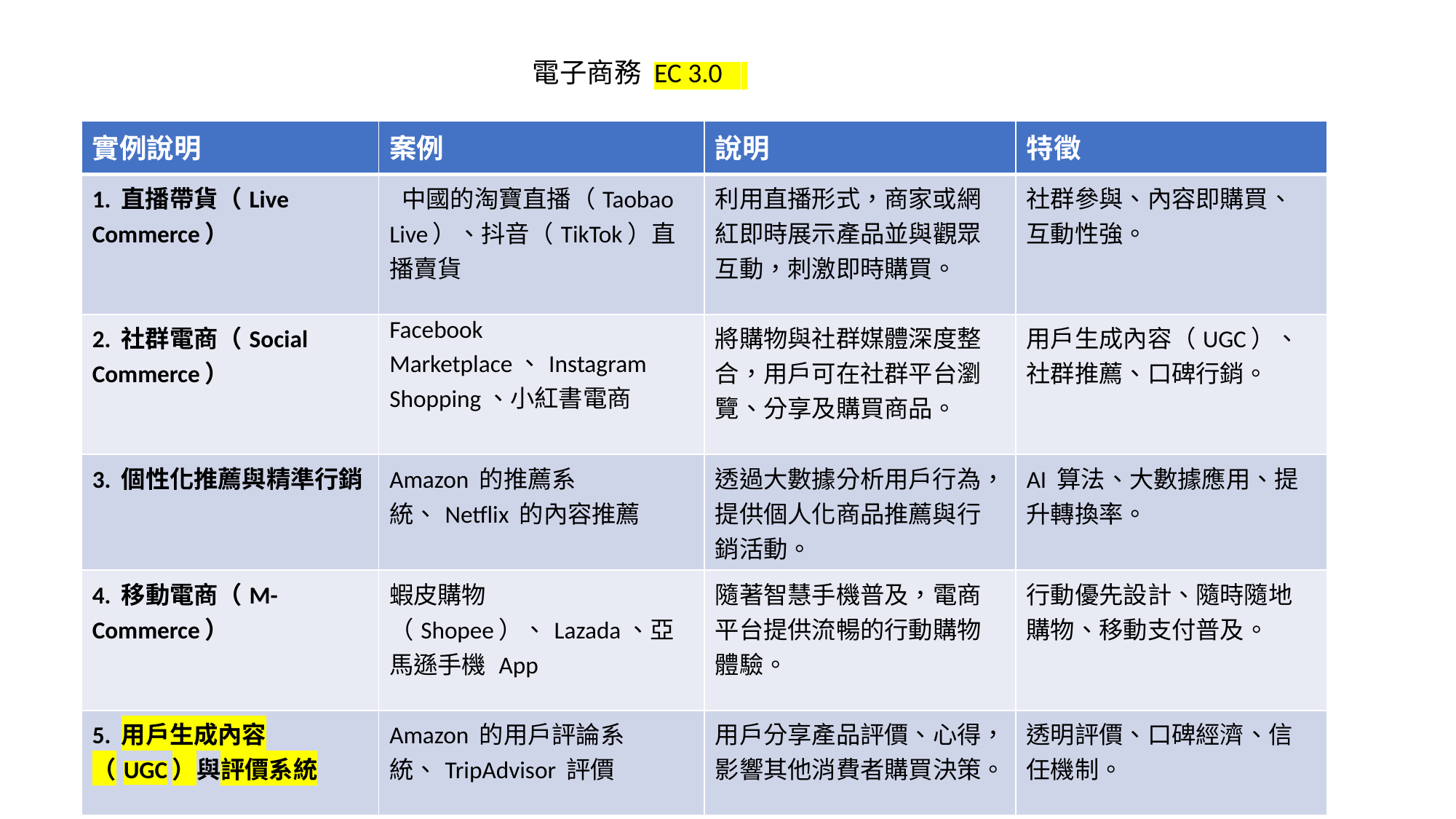

# 電子商務 EC 3.0
| 實例說明 | 案例 | 說明 | 特徵 |
| --- | --- | --- | --- |
| 1. 直播帶貨（Live Commerce） | 中國的淘寶直播（Taobao Live）、抖音（TikTok）直播賣貨 | 利用直播形式，商家或網紅即時展示產品並與觀眾互動，刺激即時購買。 | 社群參與、內容即購買、互動性強。 |
| 2. 社群電商（Social Commerce） | Facebook Marketplace、Instagram Shopping、小紅書電商 | 將購物與社群媒體深度整合，用戶可在社群平台瀏覽、分享及購買商品。 | 用戶生成內容（UGC）、社群推薦、口碑行銷。 |
| 3. 個性化推薦與精準行銷 | Amazon 的推薦系統、Netflix 的內容推薦 | 透過大數據分析用戶行為，提供個人化商品推薦與行銷活動。 | AI 算法、大數據應用、提升轉換率。 |
| 4. 移動電商（M-Commerce） | 蝦皮購物（Shopee）、Lazada、亞馬遜手機 App | 隨著智慧手機普及，電商平台提供流暢的行動購物體驗。 | 行動優先設計、隨時隨地購物、移動支付普及。 |
| 5. 用戶生成內容（UGC）與評價系統 | Amazon 的用戶評論系統、TripAdvisor 評價 | 用戶分享產品評價、心得，影響其他消費者購買決策。 | 透明評價、口碑經濟、信任機制。 |